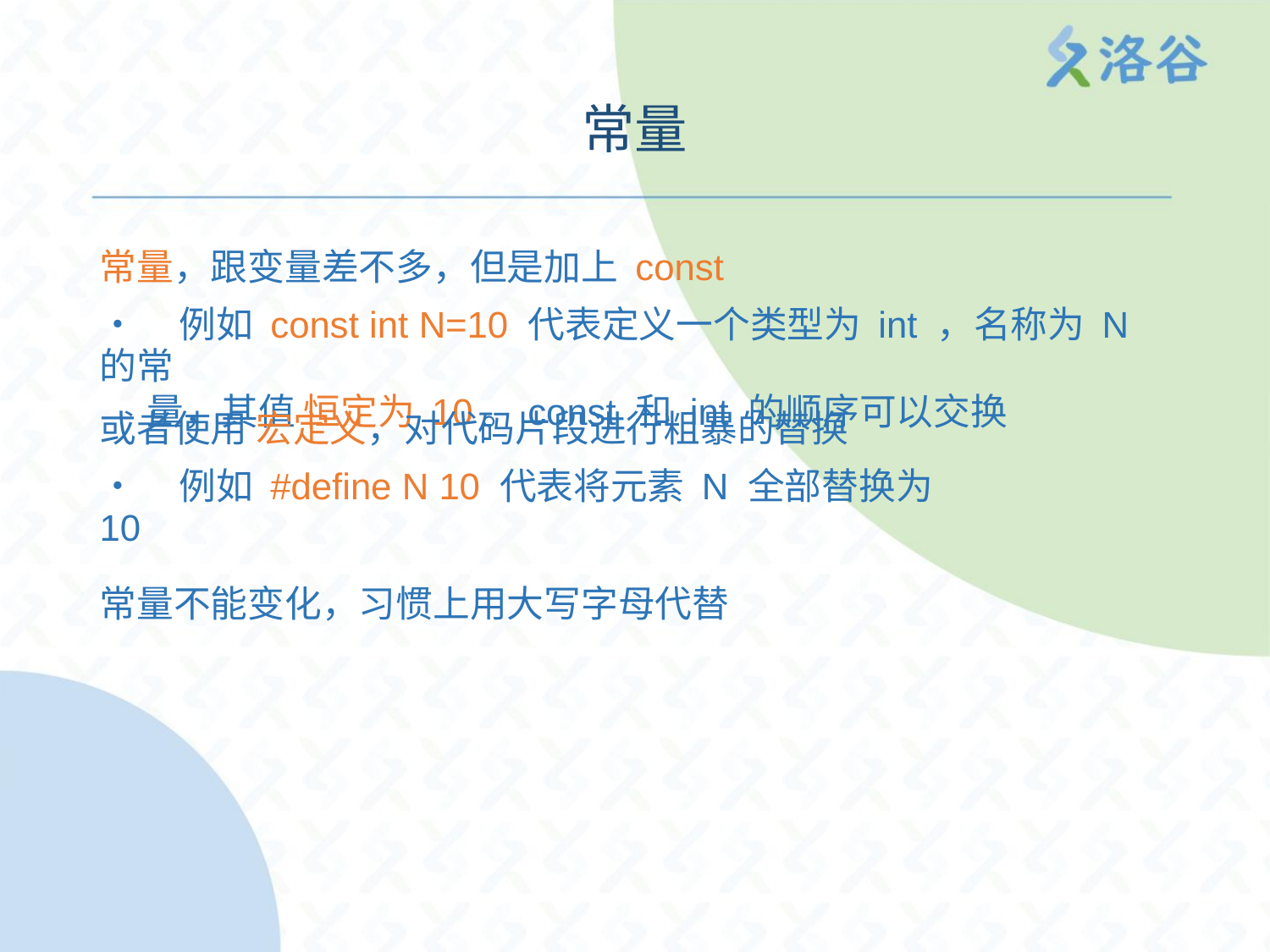

常量
常量，跟变量差不多，但是加上 const
• 例如 const int N=10 代表定义一个类型为 int ，名称为 N 的常
量，其值 恒定为 10。const 和 int 的顺序可以交换
或者使用 宏定义，对代码片段进行粗暴的替换
• 例如 #define N 10 代表将元素 N 全部替换为 10
常量不能变化，习惯上用大写字母代替